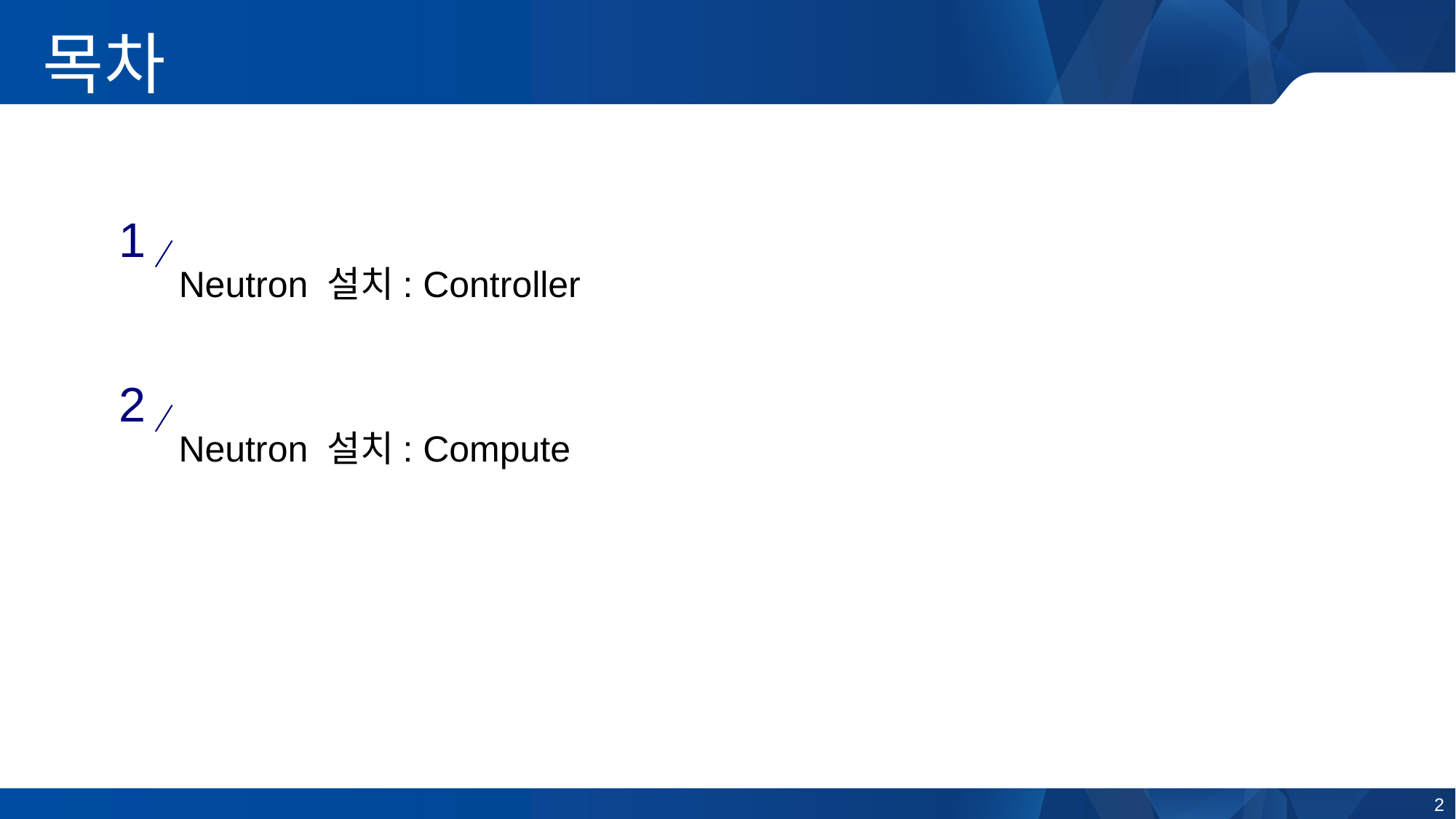

목차
1
Neutron 설치: Controller
2
Neutron 설치: Compute
2